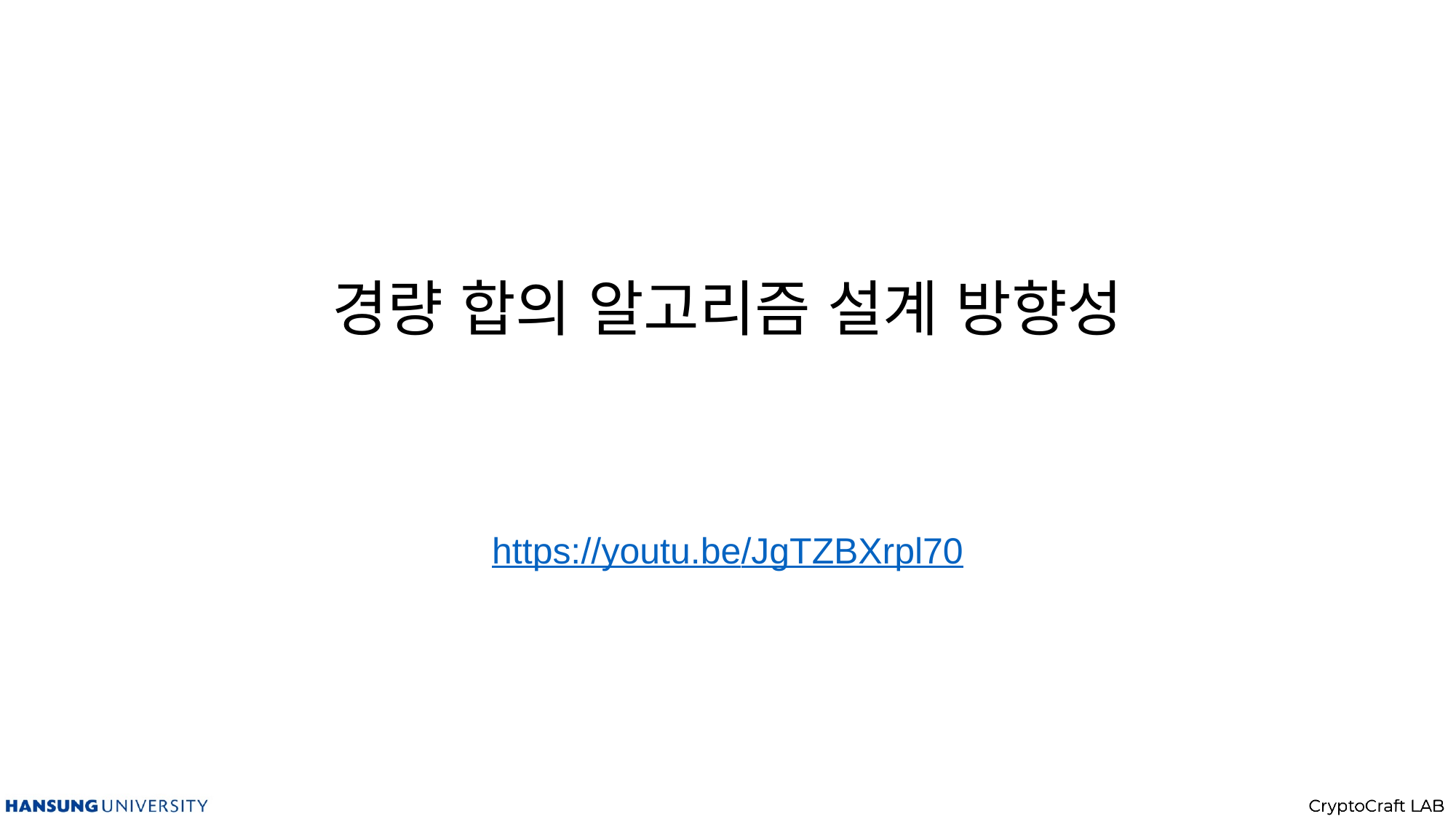

# 경량 합의 알고리즘 설계 방향성
https://youtu.be/JgTZBXrpl70